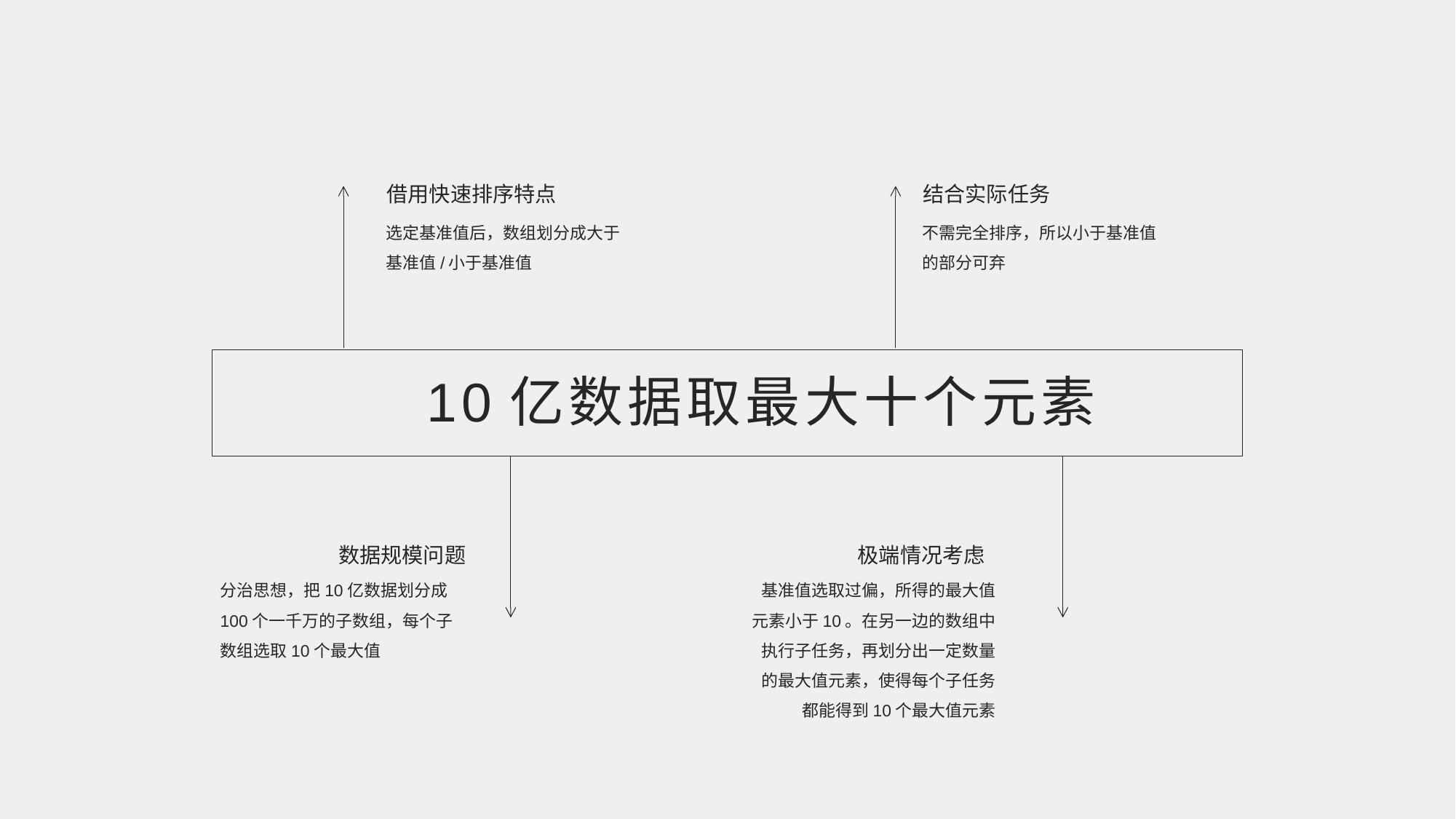

借用快速排序特点
选定基准值后，数组划分成大于基准值/小于基准值
结合实际任务
不需完全排序，所以小于基准值的部分可弃

10亿数据取最大十个元素
数据规模问题
分治思想，把10亿数据划分成100个一千万的子数组，每个子数组选取10个最大值
极端情况考虑
基准值选取过偏，所得的最大值元素小于10。在另一边的数组中执行子任务，再划分出一定数量的最大值元素，使得每个子任务都能得到10个最大值元素